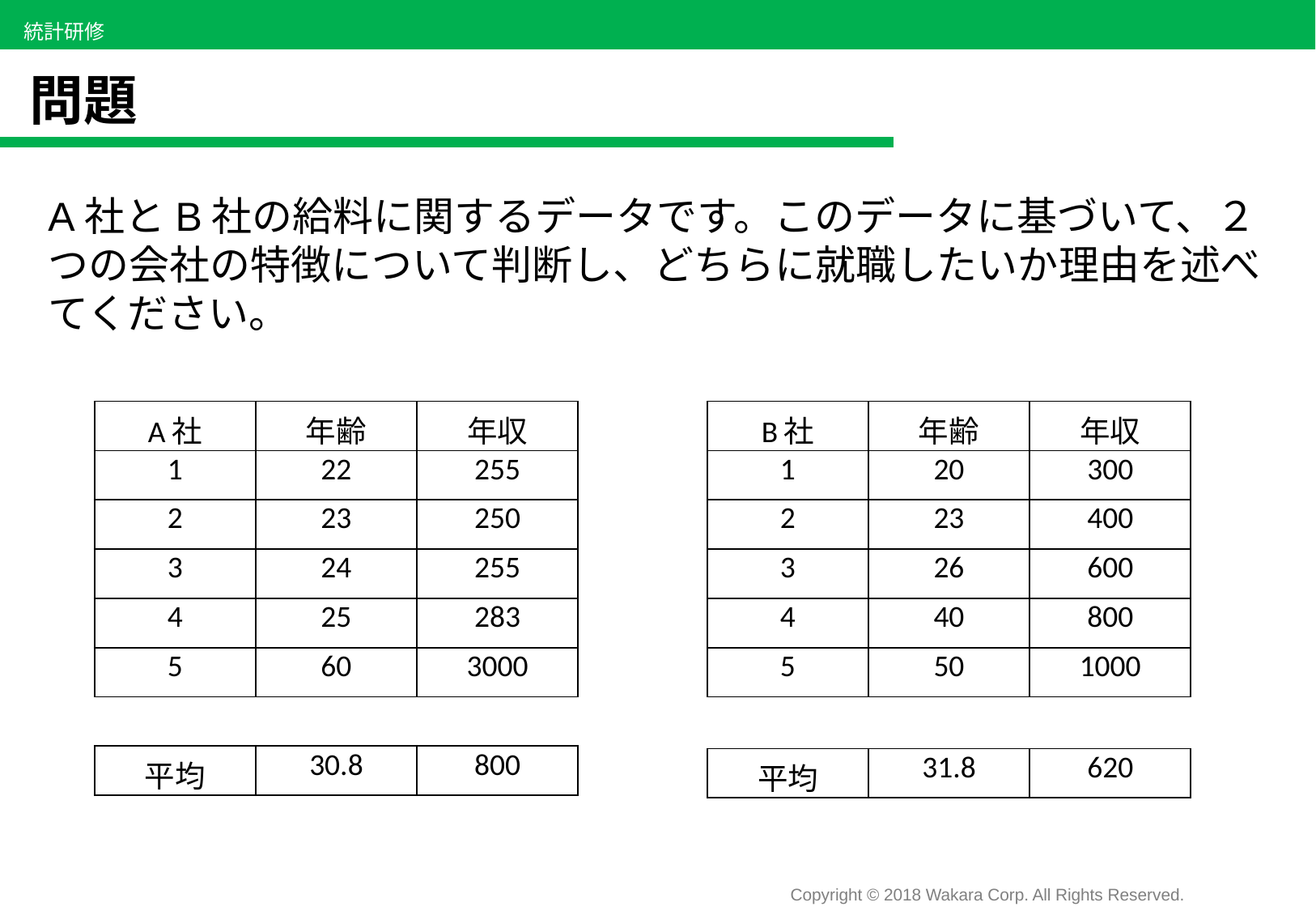

# 問題
A社とB社の給料に関するデータです。このデータに基づいて、２つの会社の特徴について判断し、どちらに就職したいか理由を述べてください。
| A社 | 年齢 | 年収 |
| --- | --- | --- |
| 1 | 22 | 255 |
| 2 | 23 | 250 |
| 3 | 24 | 255 |
| 4 | 25 | 283 |
| 5 | 60 | 3000 |
| B社 | 年齢 | 年収 |
| --- | --- | --- |
| 1 | 20 | 300 |
| 2 | 23 | 400 |
| 3 | 26 | 600 |
| 4 | 40 | 800 |
| 5 | 50 | 1000 |
| 平均 | 30.8 | 800 |
| --- | --- | --- |
| 平均 | 31.8 | 620 |
| --- | --- | --- |